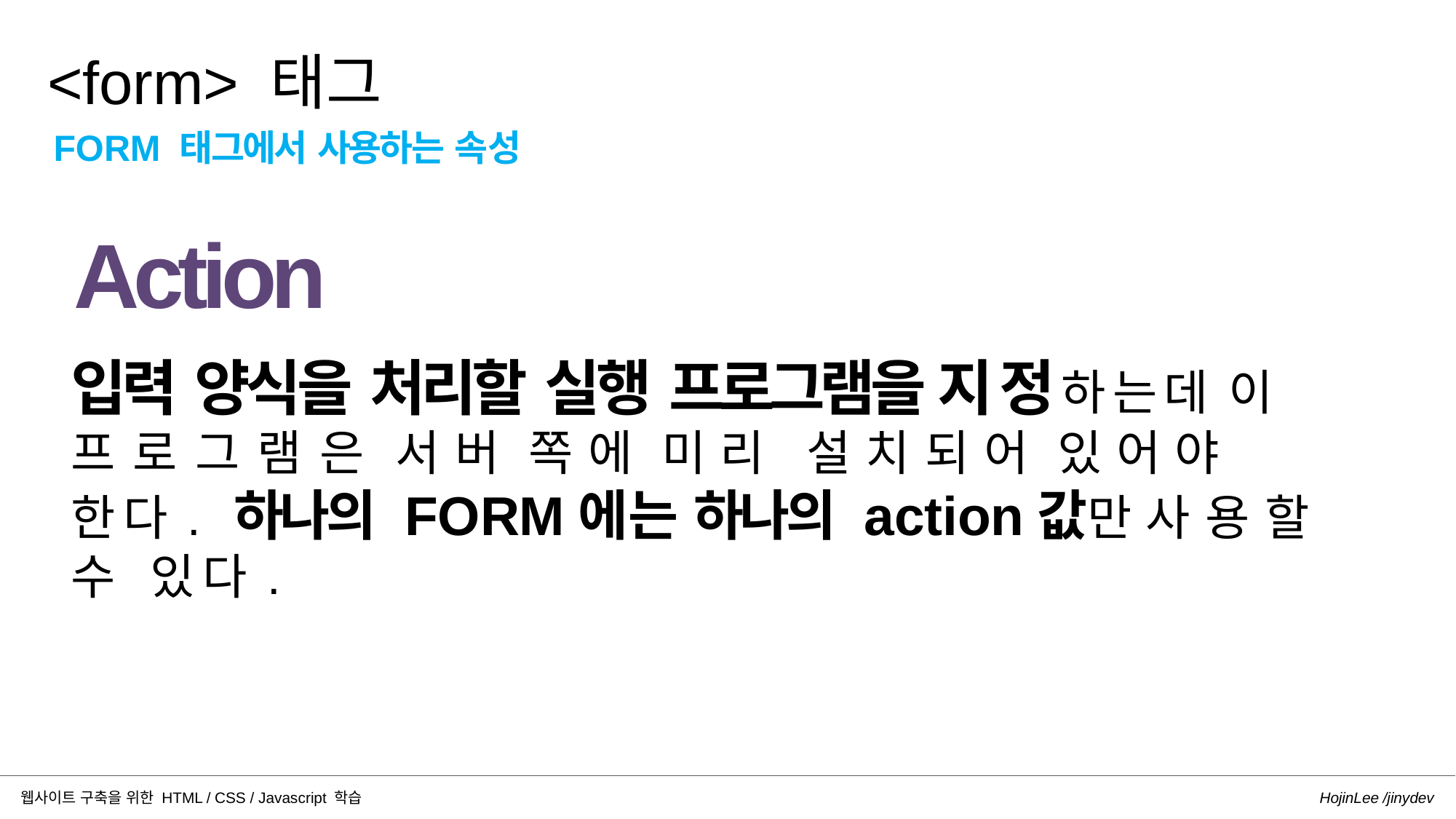

<form> 태그
FORM 태그에서 사용하는 속성
# Action
입력 양식을 처리할 실행 프로그램을 지정하는데 이 프로그램은 서버 쪽에 미리 설치되어 있어야 한다. 하나의 FORM에는 하나의 action값만 사용할 수 있다.

HojinLee /jinydev
웹사이트 구축을 위한 HTML / CSS / Javascript 학습